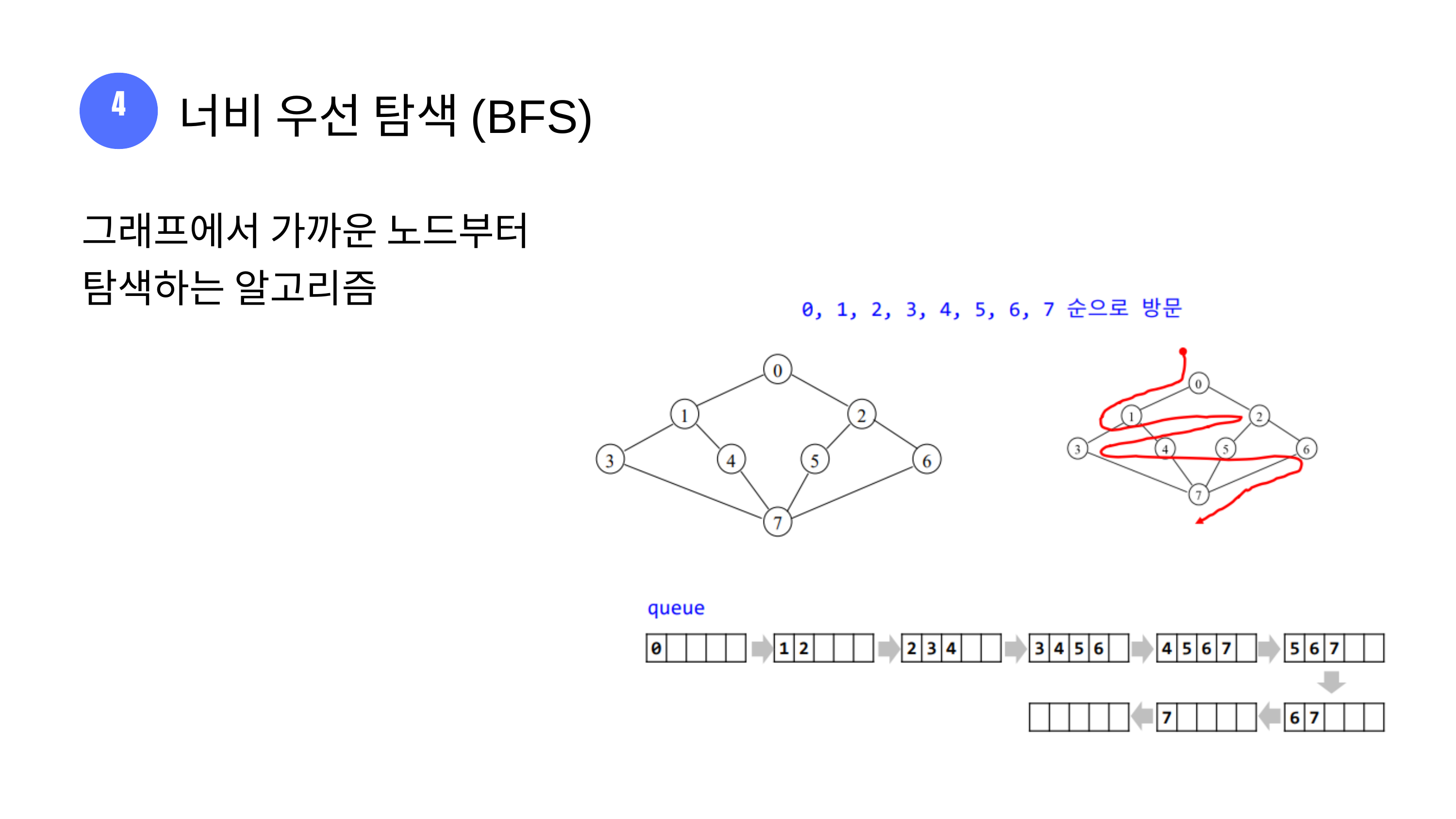

4
너비 우선 탐색(BFS)
그래프에서 가까운 노드부터
탐색하는 알고리즘